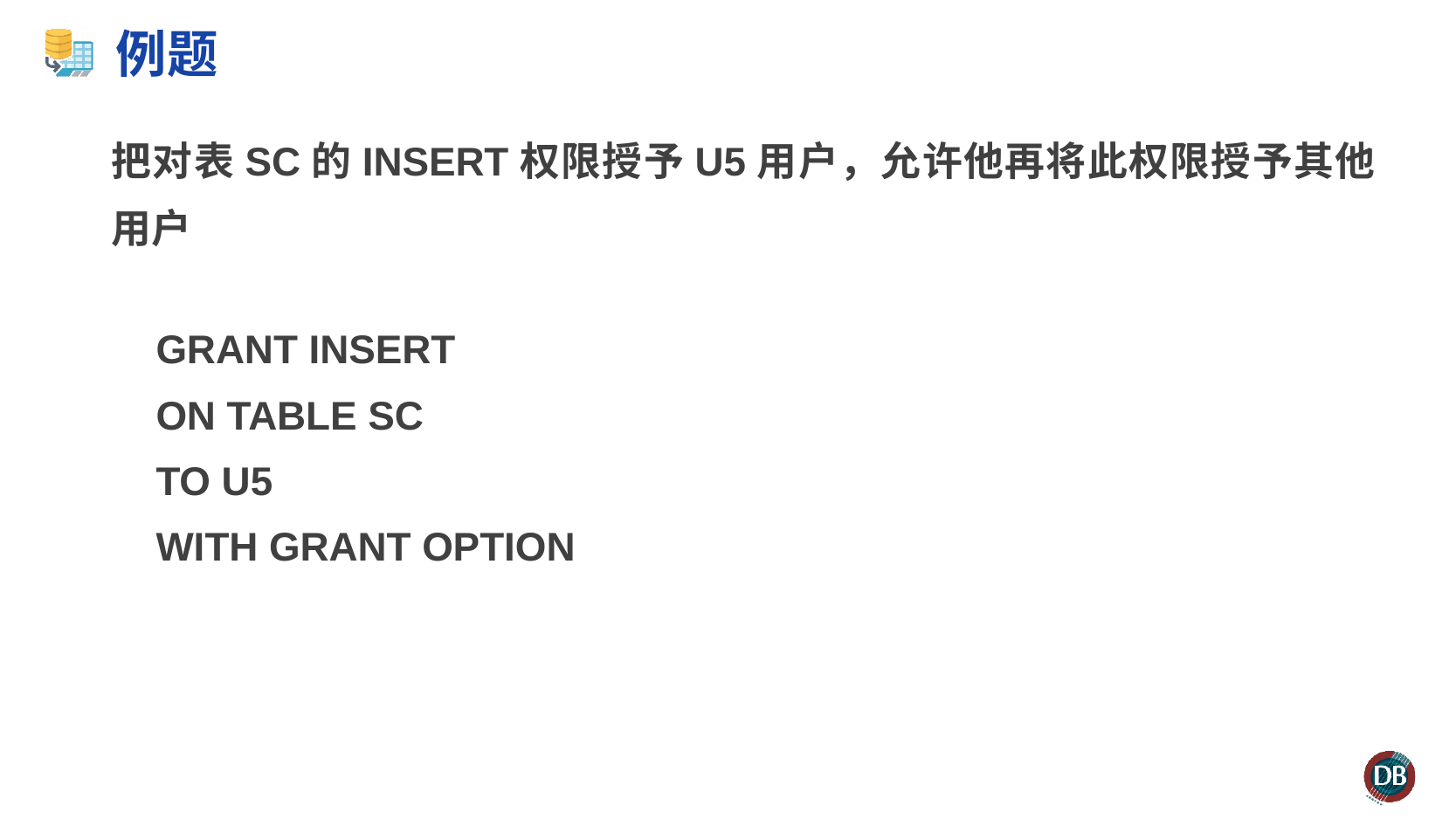

# 例题
把对表SC的INSERT权限授予U5用户，允许他再将此权限授予其他用户

    GRANT INSERT
    ON TABLE SC
    TO U5
    WITH GRANT OPTION